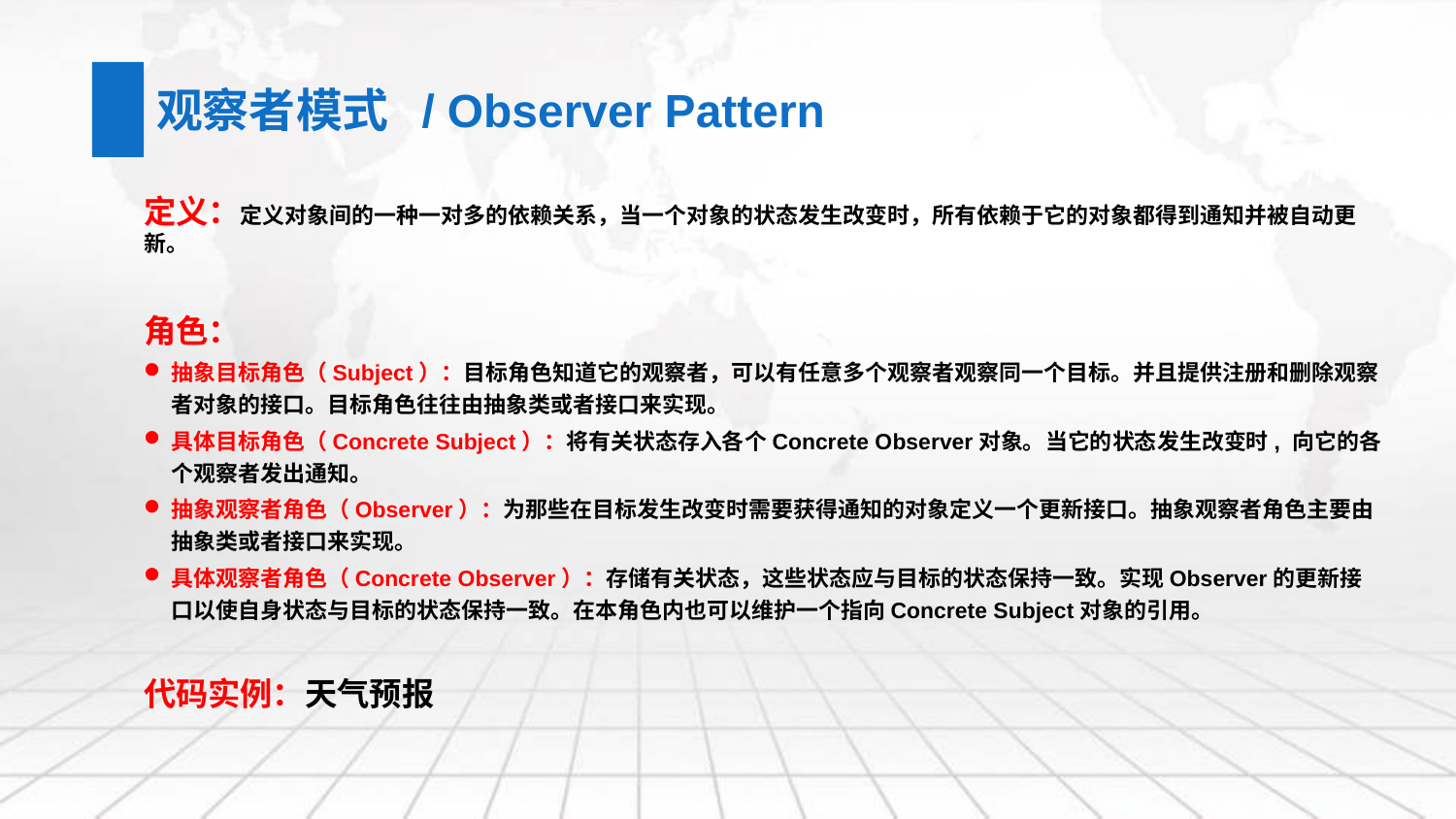

观察者模式  / Observer Pattern
定义：定义对象间的一种一对多的依赖关系，当一个对象的状态发生改变时，所有依赖于它的对象都得到通知并被自动更新。

角色：
抽象目标角色（Subject）：目标角色知道它的观察者，可以有任意多个观察者观察同一个目标。并且提供注册和删除观察者对象的接口。目标角色往往由抽象类或者接口来实现。
具体目标角色（Concrete Subject）：将有关状态存入各个Concrete Observer对象。当它的状态发生改变时, 向它的各个观察者发出通知。
抽象观察者角色（Observer）：为那些在目标发生改变时需要获得通知的对象定义一个更新接口。抽象观察者角色主要由抽象类或者接口来实现。
具体观察者角色（Concrete Observer）：存储有关状态，这些状态应与目标的状态保持一致。实现Observer的更新接口以使自身状态与目标的状态保持一致。在本角色内也可以维护一个指向Concrete Subject对象的引用。

代码实例：天气预报